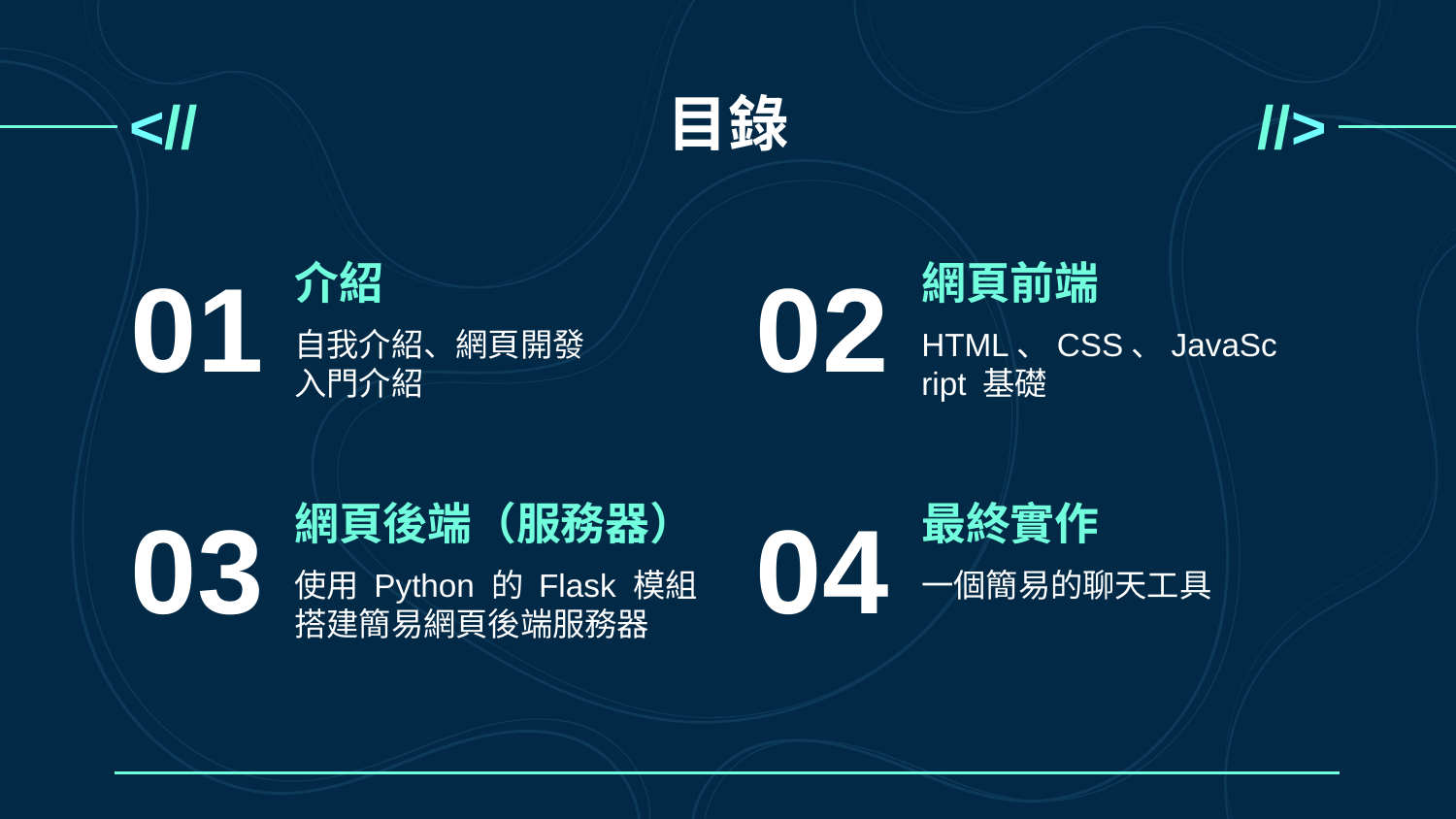

目錄
<//
//>
# 01
02
介紹
網頁前端
自我介紹、網頁開發入門介紹
HTML、CSS、JavaScript 基礎
03
04
網頁後端（服務器）
最終實作
使用 Python 的 Flask 模組搭建簡易網頁後端服務器
一個簡易的聊天工具